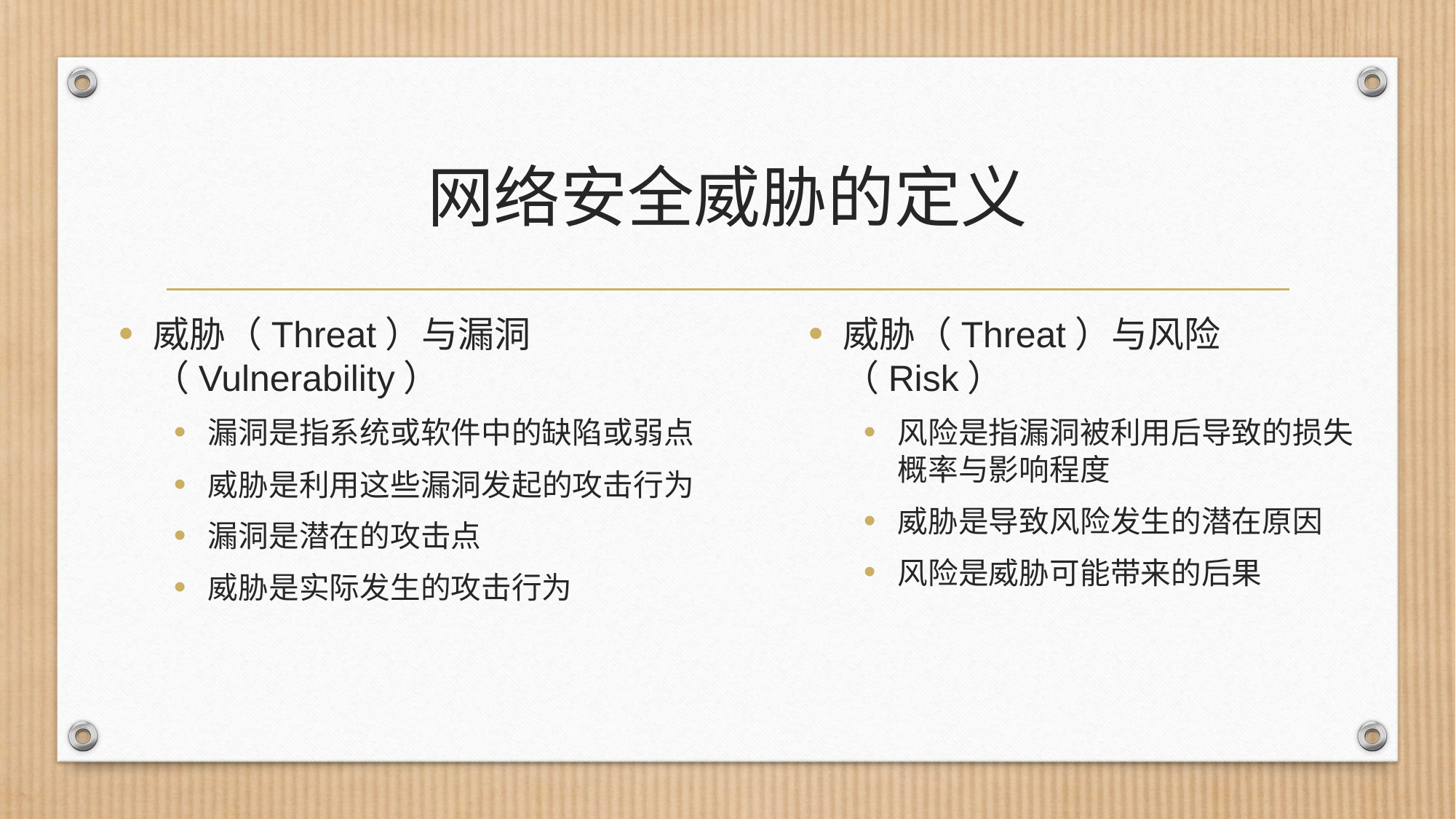

# 网络安全威胁的定义
威胁（Threat）与漏洞（Vulnerability）
漏洞是指系统或软件中的缺陷或弱点
威胁是利用这些漏洞发起的攻击行为
漏洞是潜在的攻击点
威胁是实际发生的攻击行为

威胁（Threat）与风险（Risk）
风险是指漏洞被利用后导致的损失概率与影响程度
威胁是导致风险发生的潜在原因
风险是威胁可能带来的后果